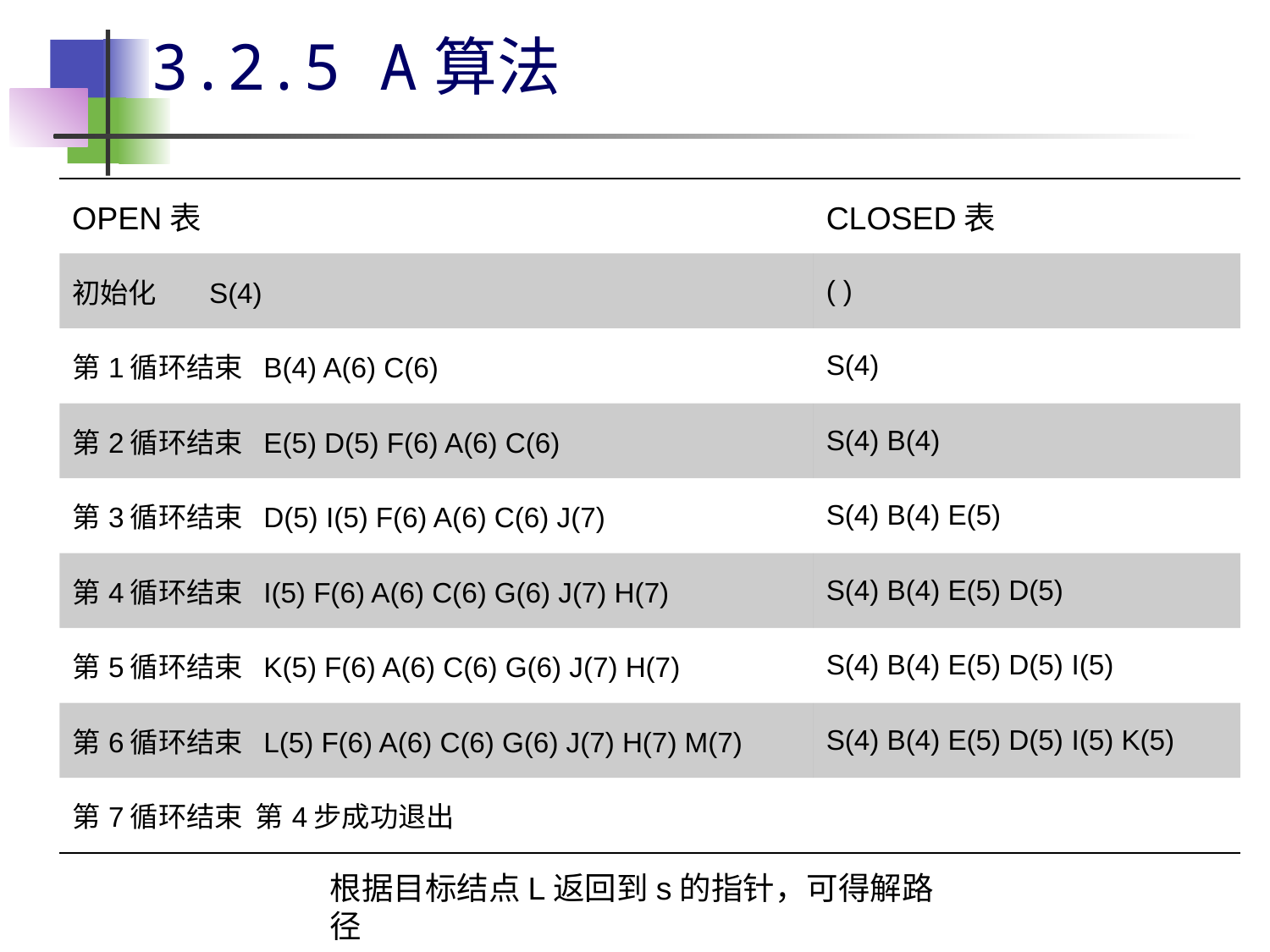

# 3.2.5 A算法

| OPEN表 | CLOSED表 |
| --- | --- |
| 初始化 S(4) | ( ) |
| 第1循环结束 B(4) A(6) C(6) | S(4) |
| 第2循环结束 E(5) D(5) F(6) A(6) C(6) | S(4) B(4) |
| 第3循环结束 D(5) I(5) F(6) A(6) C(6) J(7) | S(4) B(4) E(5) |
| 第4循环结束 I(5) F(6) A(6) C(6) G(6) J(7) H(7) | S(4) B(4) E(5) D(5) |
| 第5循环结束 K(5) F(6) A(6) C(6) G(6) J(7) H(7) | S(4) B(4) E(5) D(5) I(5) |
| 第6循环结束 L(5) F(6) A(6) C(6) G(6) J(7) H(7) M(7) | S(4) B(4) E(5) D(5) I(5) K(5) |
| 第7循环结束 第4步成功退出 |  |
根据目标结点L返回到s的指针，可得解路径
        S(4)  B(4)  E(5)  I(5)  K(5)  L(5)